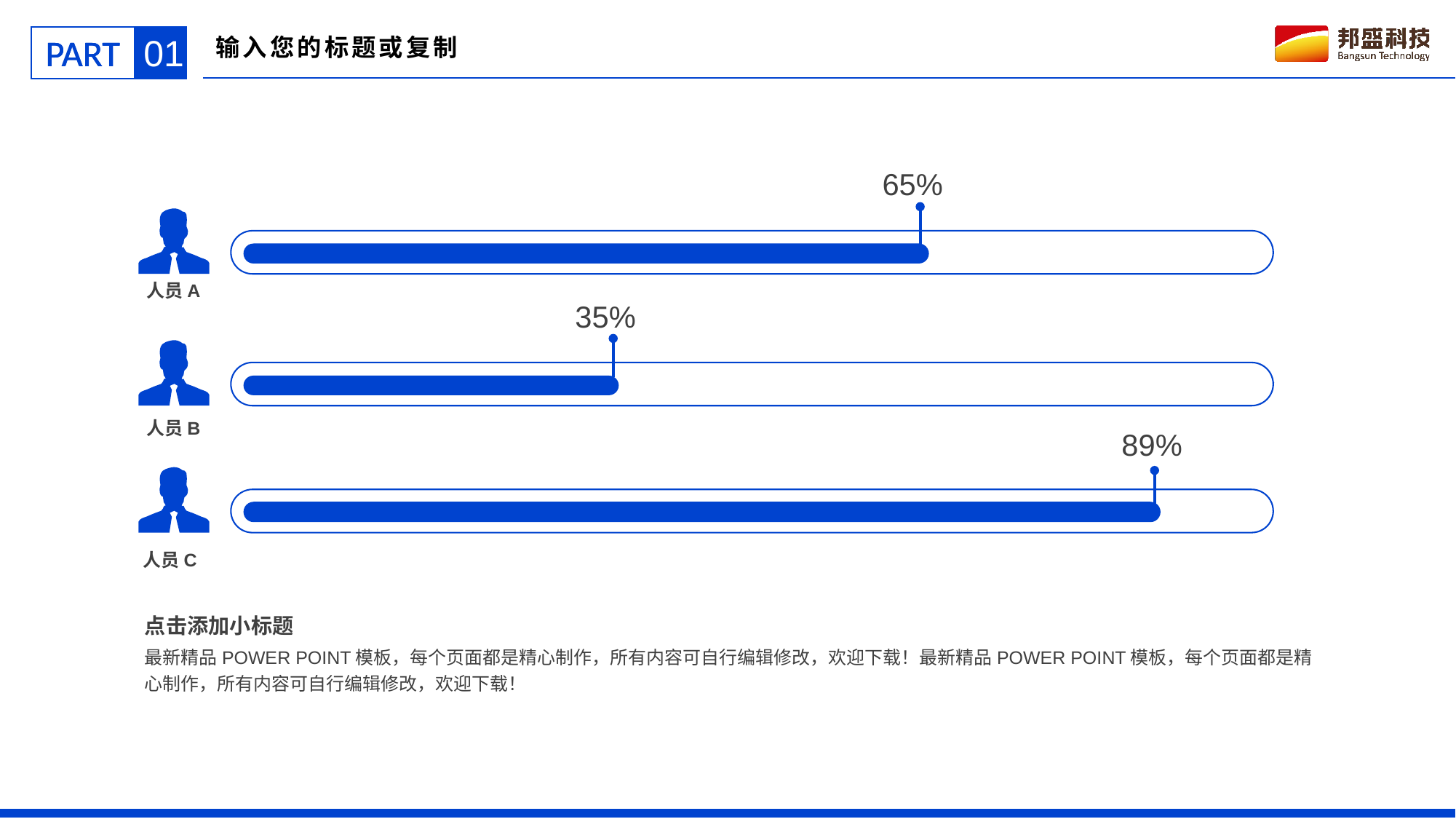

01
PART
输入您的标题或复制
65%

人员A
35%

人员B
89%

人员C
点击添加小标题
最新精品POWER POINT模板，每个页面都是精心制作，所有内容可自行编辑修改，欢迎下载！最新精品POWER POINT模板，每个页面都是精心制作，所有内容可自行编辑修改，欢迎下载！